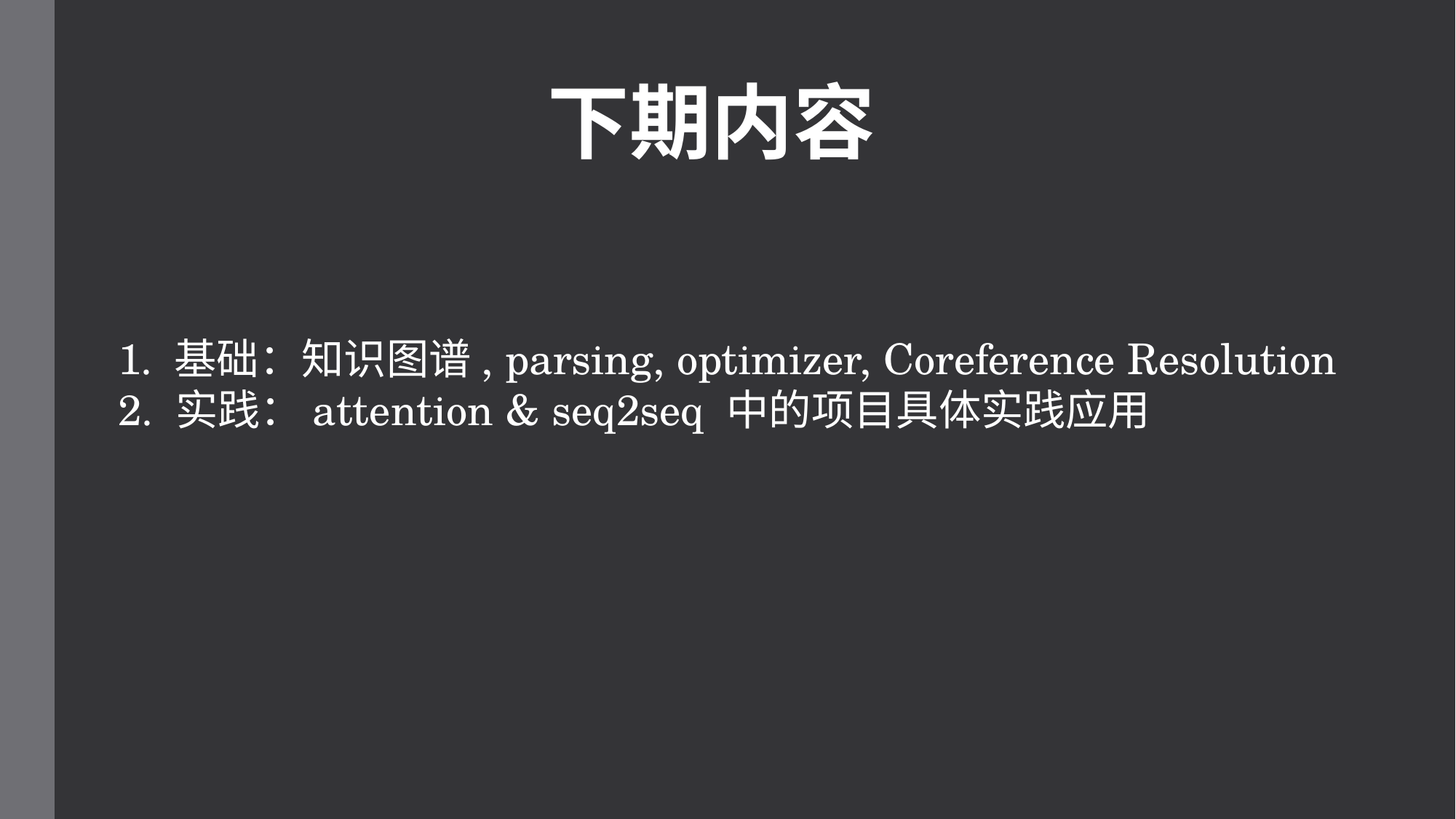

下期内容
1. 基础：知识图谱, parsing, optimizer, Coreference Resolution
2. 实践：attention & seq2seq 中的项目具体实践应用